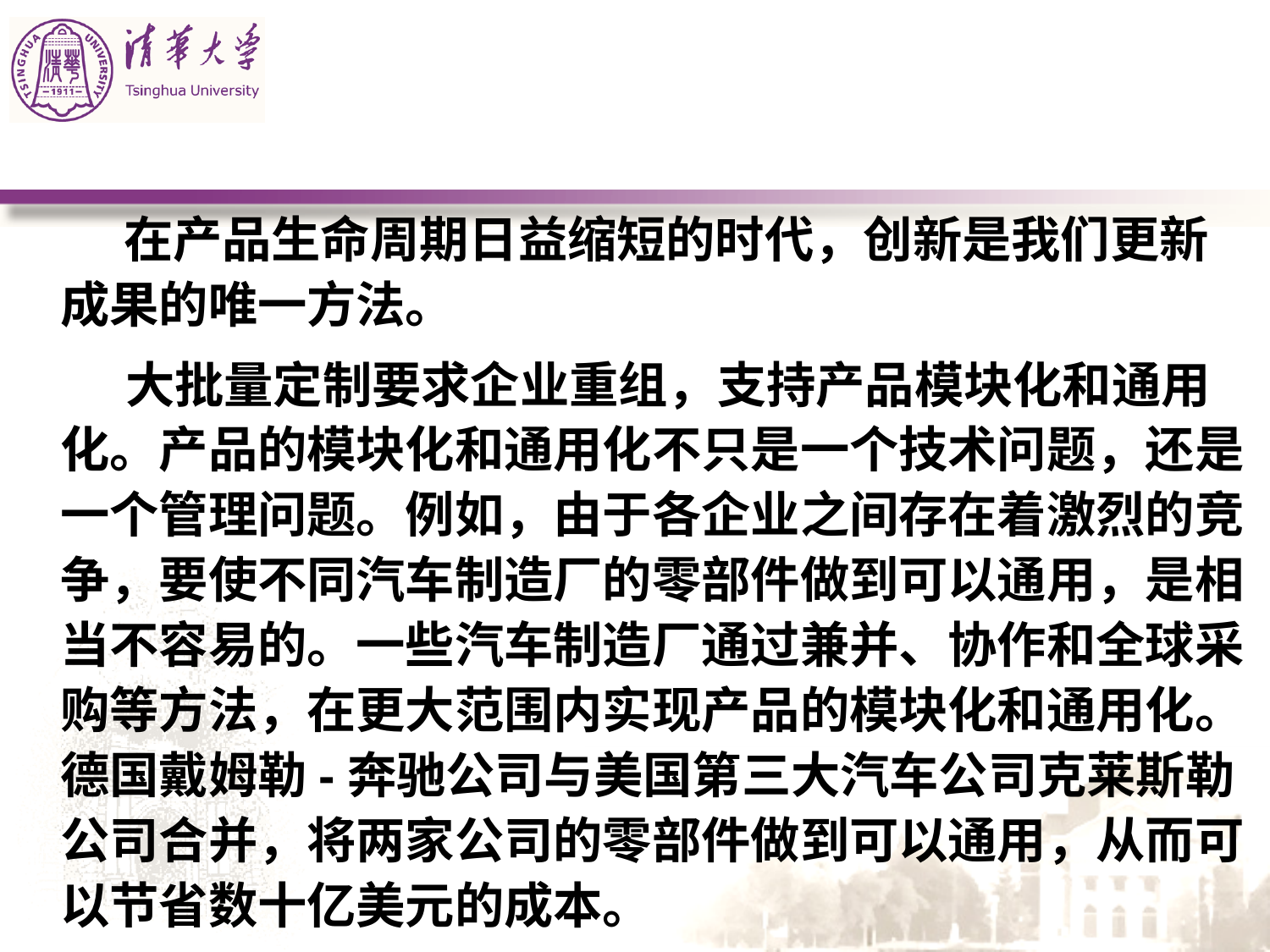

#
         在产品生命周期日益缩短的时代，创新是我们更新成果的唯一方法。
         大批量定制要求企业重组，支持产品模块化和通用化。产品的模块化和通用化不只是一个技术问题，还是一个管理问题。例如，由于各企业之间存在着激烈的竞争，要使不同汽车制造厂的零部件做到可以通用，是相当不容易的。一些汽车制造厂通过兼并、协作和全球采购等方法，在更大范围内实现产品的模块化和通用化。德国戴姆勒-奔驰公司与美国第三大汽车公司克莱斯勒公司合并，将两家公司的零部件做到可以通用，从而可以节省数十亿美元的成本。